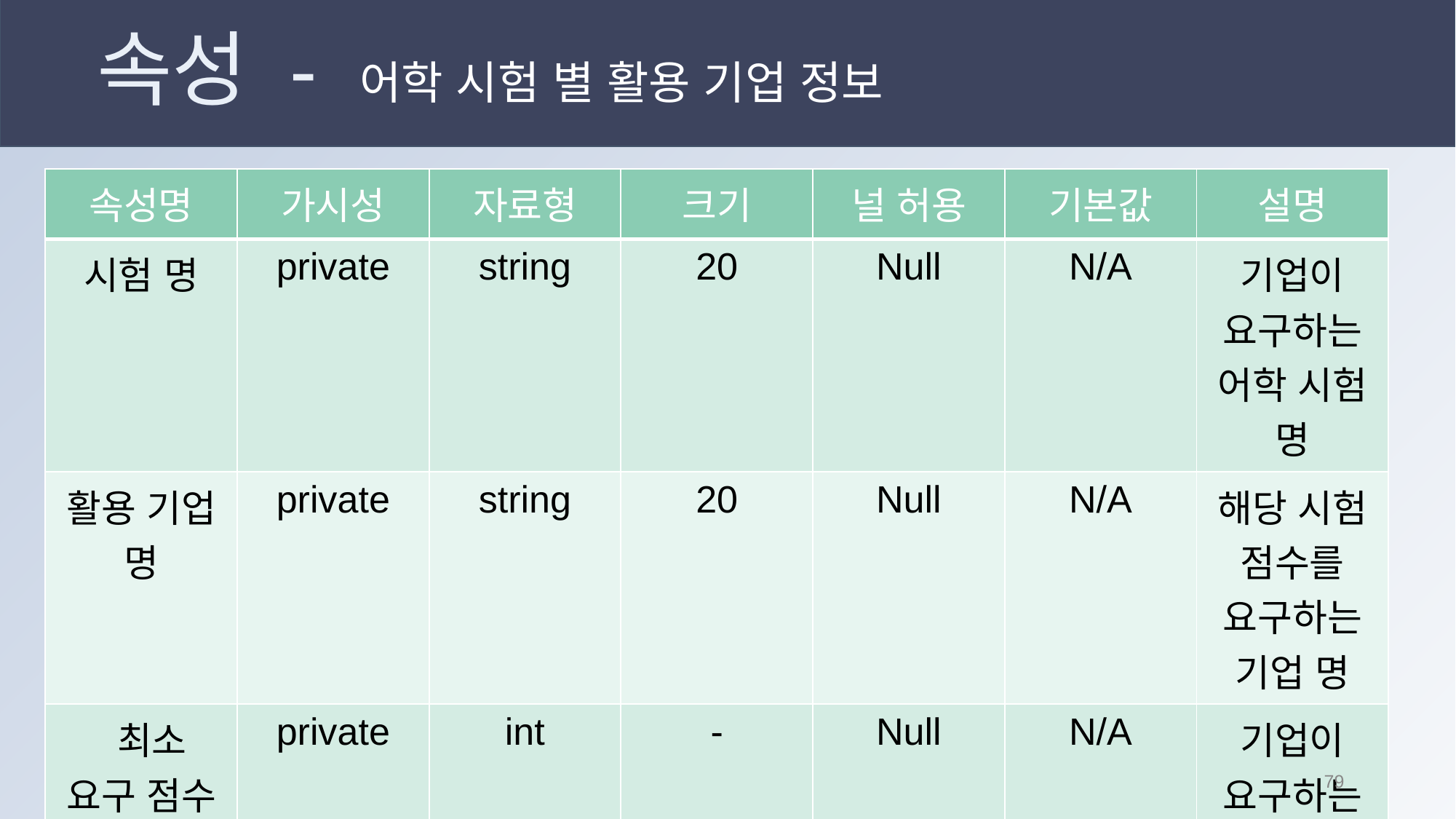

# 속성 - 어학 시험 별 활용 기업 정보

| 속성명 | 가시성 | 자료형 | 크기 | 널 허용 | 기본값 | 설명 |
| --- | --- | --- | --- | --- | --- | --- |
| 시험 명 | private | string | 20 | Null | N/A | 기업이 요구하는 어학 시험 명 |
| 활용 기업 명 | private | string | 20 | Null | N/A | 해당 시험 점수를 요구하는 기업 명 |
| 최소 요구 점수 | private | int | - | Null | N/A | 기업이 요구하는 최소 점수 |
79